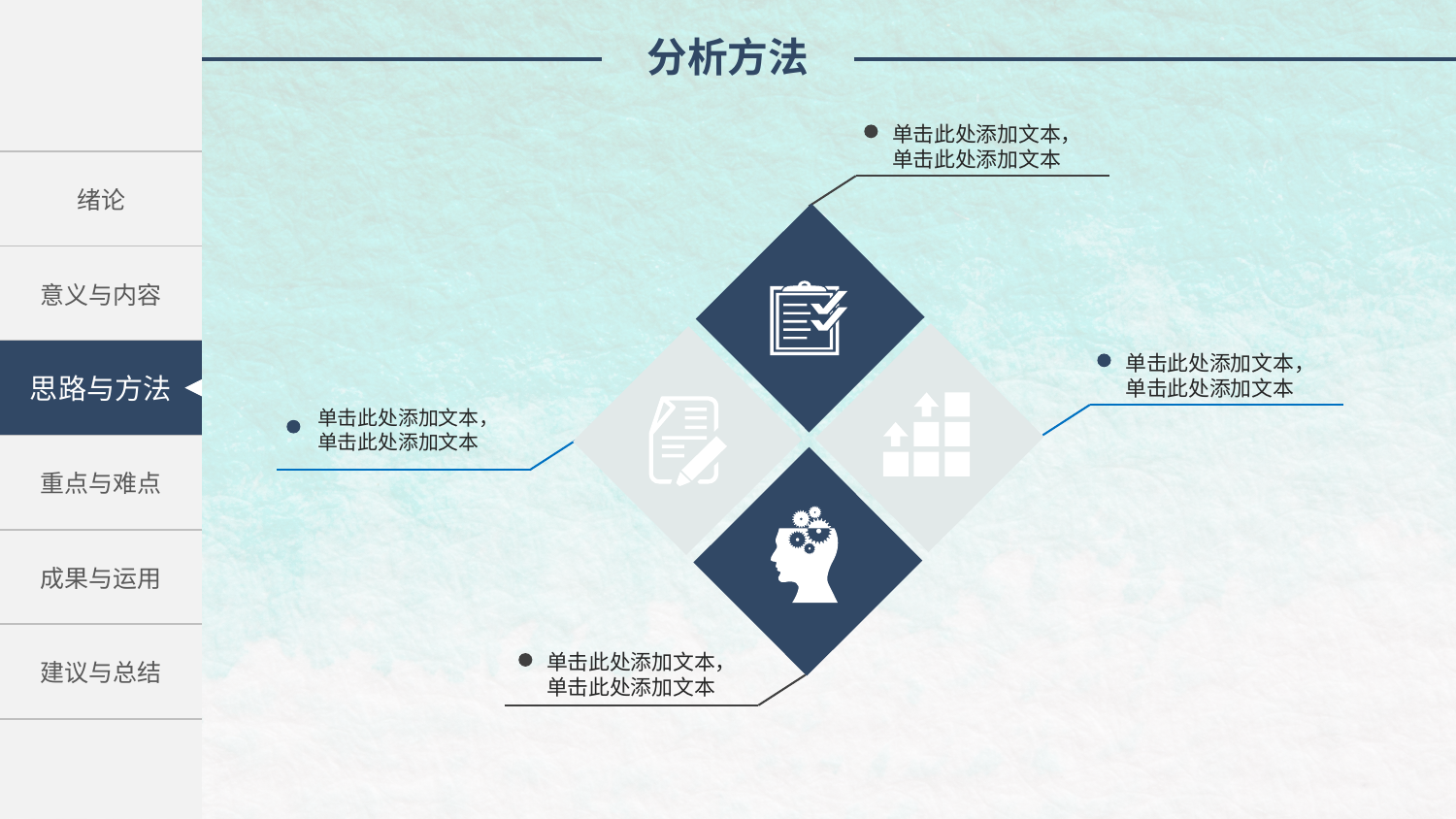

分析方法
单击此处添加文本，单击此处添加文本

| 绪论 |
| --- |
| 意义与内容 |
| 关键技术与难点 |
| 重点与难点 |
| 成果与运用 |
| 建议与总结 |

思路与方法

单击此处添加文本，单击此处添加文本

单击此处添加文本，单击此处添加文本

单击此处添加文本，单击此处添加文本